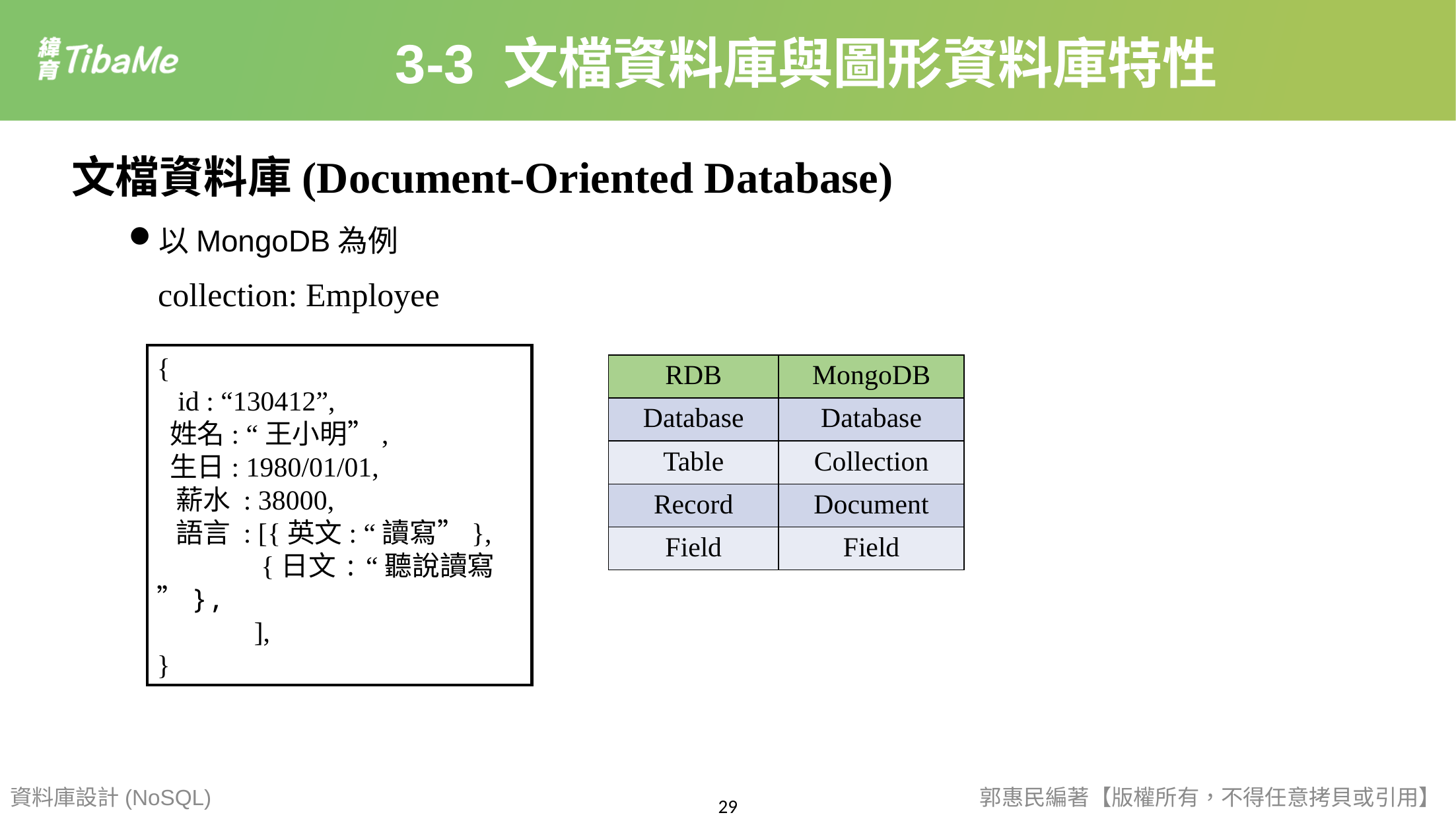

3-3 文檔資料庫與圖形資料庫特性
文檔資料庫(Document-Oriented Database)

以MongoDB為例
collection: Employee
{
   id : “130412”,
 姓名: “王小明”,
 生日: 1980/01/01,
  薪水 : 38000,
  語言 : [{英文: “讀寫”},
               {日文: “聽說讀寫”},
              ],
}
| RDB | MongoDB |
| --- | --- |
| Database | Database |
| Table | Collection |
| Record | Document |
| Field | Field |
資料庫設計(NoSQL)
郭惠民編著【版權所有，不得任意拷貝或引用】